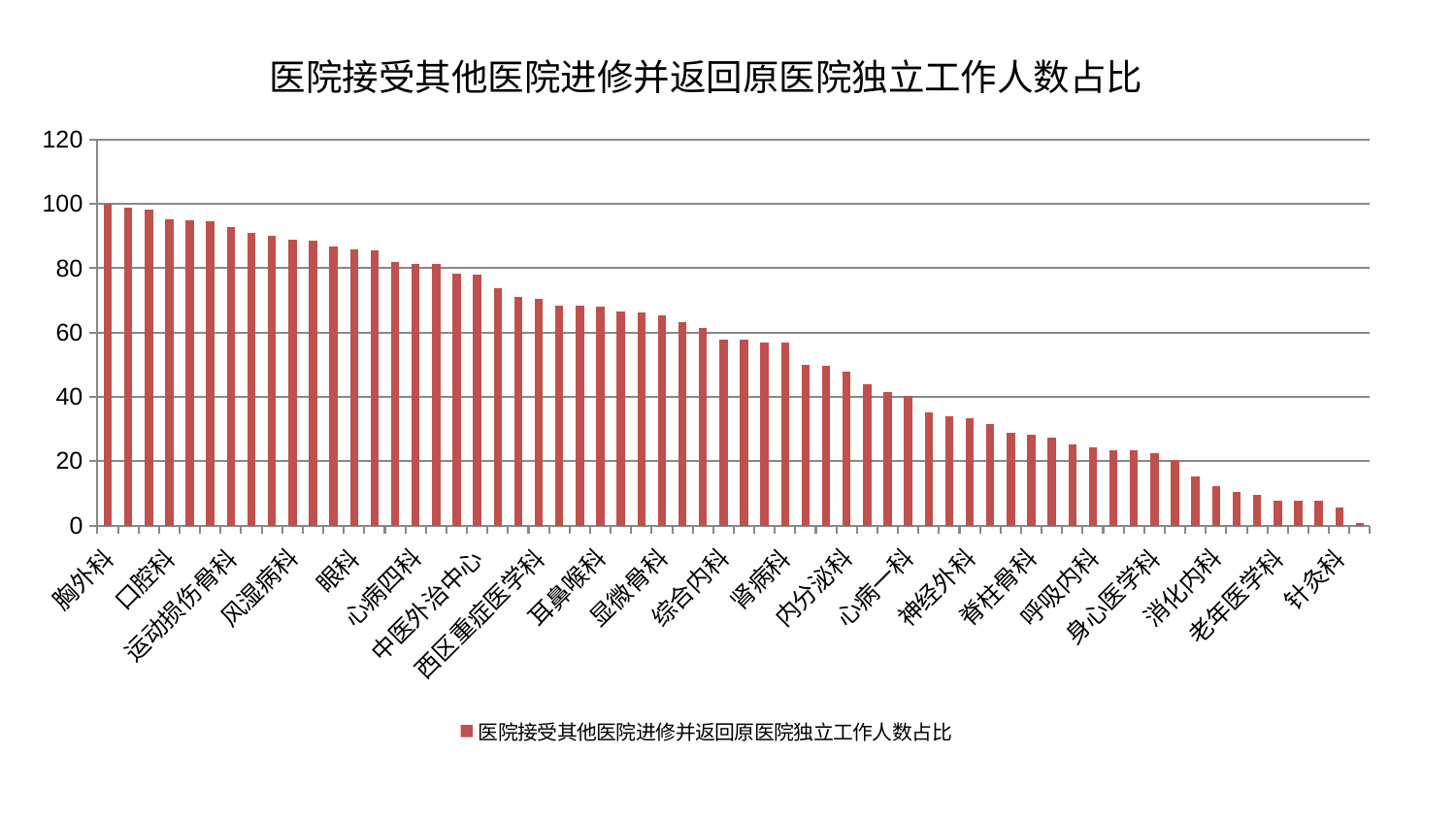

### Chart: 医院接受其他医院进修并返回原医院独立工作人数占比

| Category | 医院接受其他医院进修并返回原医院独立工作人数占比 |
|---|---|
| 胸外科 | 100.0 |
| 医院 | 98.81798620577071 |
| 关节骨科 | 98.14933603306007 |
| 口腔科 | 95.30204272344015 |
| 产科 | 94.93561764040241 |
| 乳腺甲状腺外科 | 94.56919621211064 |
| 运动损伤骨科 | 92.8607290848277 |
| 皮肤科 | 91.09034482721759 |
| 血液科 | 90.067961441113 |
| 风湿病科 | 88.9015807253965 |
| 推拿科 | 88.52815003812258 |
| 周围血管科 | 86.64771085098688 |
| 眼科 | 85.85186706685506 |
| 微创骨科 | 85.6287094527974 |
| 东区重症医学科 | 81.99512696676078 |
| 心病四科 | 81.48467107748492 |
| 脾胃科消化科合并 | 81.34749872457746 |
| 脑病二科 | 78.40240096523698 |
| 中医外治中心 | 78.05360666871196 |
| 创伤骨科 | 73.8525565856045 |
| 中医经典科 | 70.94553108871203 |
| 西区重症医学科 | 70.39251599739197 |
| 肿瘤内科 | 68.47291596232391 |
| 妇二科 | 68.26499478561576 |
| 耳鼻喉科 | 68.16981911948508 |
| 小儿骨科 | 66.44333313995247 |
| 肛肠科 | 66.18514746165634 |
| 显微骨科 | 65.43253666745287 |
| 脾胃病科 | 63.15165886320498 |
| 儿科 | 61.32845639540483 |
| 综合内科 | 57.83799731755291 |
| 脑病一科 | 57.793015515600814 |
| 肝胆外科 | 56.951247392884234 |
| 肾病科 | 56.773990426337214 |
| 肝病科 | 49.8604974002266 |
| 心病三科 | 49.596020312771856 |
| 内分泌科 | 47.84134747257128 |
| 男科 | 43.94567695871291 |
| 小儿推拿科 | 41.3698009782016 |
| 心病一科 | 40.28733175886668 |
| 骨科 | 35.12216206876258 |
| 脑病三科 | 34.08790200872482 |
| 神经外科 | 33.30473075129175 |
| 心病二科 | 31.60151067047916 |
| 泌尿外科 | 28.902392343245445 |
| 脊柱骨科 | 28.3164103022232 |
| 东区肾病科 | 27.40011590096202 |
| 治未病中心 | 25.234203102393025 |
| 呼吸内科 | 24.346903826680634 |
| 美容皮肤科 | 23.382220351260568 |
| 重症医学科 | 23.304134725684477 |
| 身心医学科 | 22.458506347170292 |
| 心血管内科 | 20.328593543337938 |
| 康复科 | 15.141571066199457 |
| 消化内科 | 12.34577334302151 |
| 肾脏内科 | 10.498920279142132 |
| 妇科 | 9.40497865903821 |
| 老年医学科 | 7.796327851778315 |
| 普通外科 | 7.59357947072766 |
| 妇科妇二科合并 | 7.573430932269942 |
| 针灸科 | 5.722340254245364 |
| 神经内科 | 0.6402455439335506 |
302